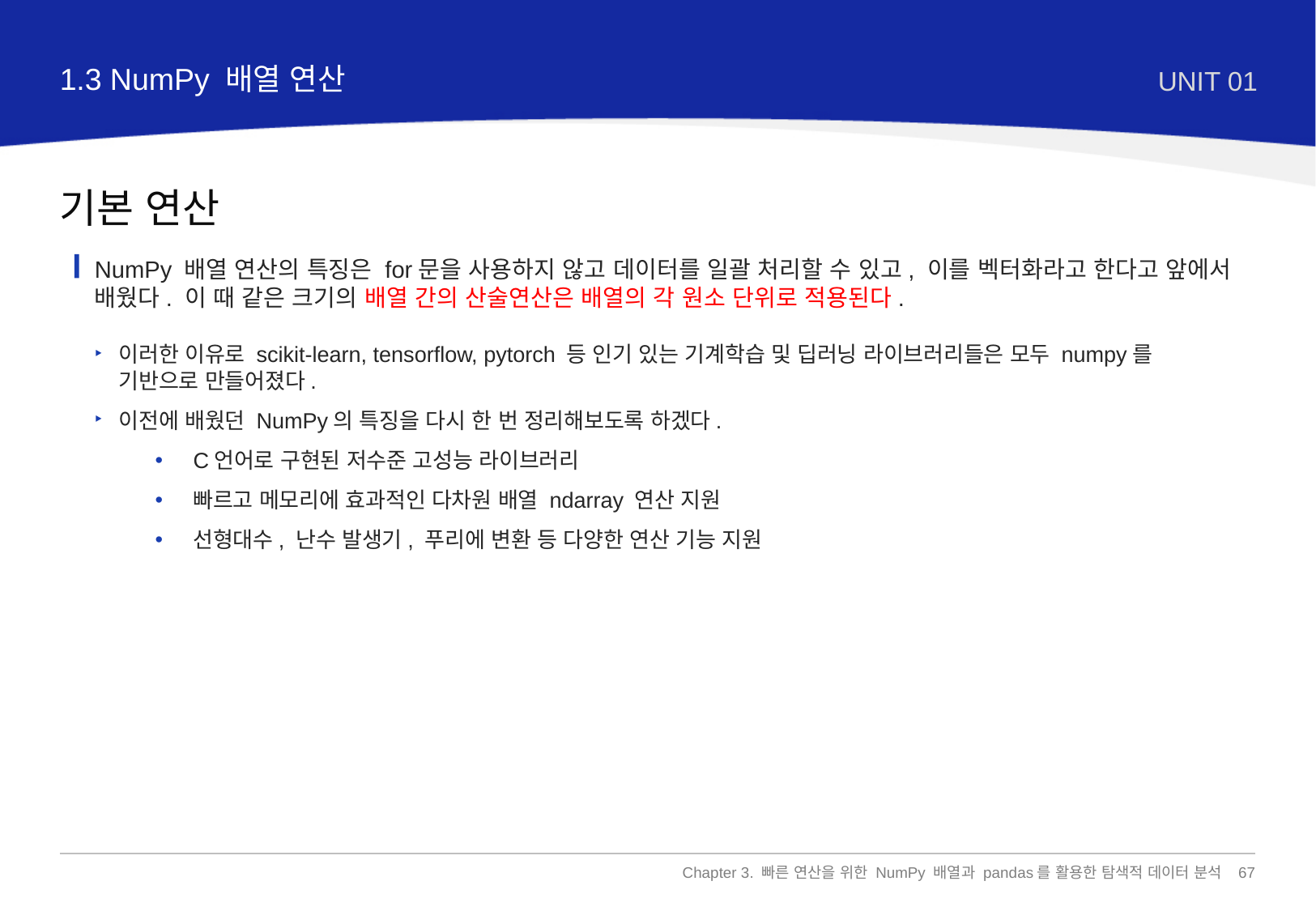

1.3 NumPy 배열 연산
UNIT 01
기본 연산

NumPy 배열 연산의 특징은 for문을 사용하지 않고 데이터를 일괄 처리할 수 있고, 이를 벡터화라고 한다고 앞에서 배웠다. 이 때 같은 크기의 배열 간의 산술연산은 배열의 각 원소 단위로 적용된다.
이러한 이유로 scikit-learn, tensorflow, pytorch 등 인기 있는 기계학습 및 딥러닝 라이브러리들은 모두 numpy를 기반으로 만들어졌다.
이전에 배웠던 NumPy의 특징을 다시 한 번 정리해보도록 하겠다.
C언어로 구현된 저수준 고성능 라이브러리
빠르고 메모리에 효과적인 다차원 배열 ndarray 연산 지원
선형대수, 난수 발생기, 푸리에 변환 등 다양한 연산 기능 지원